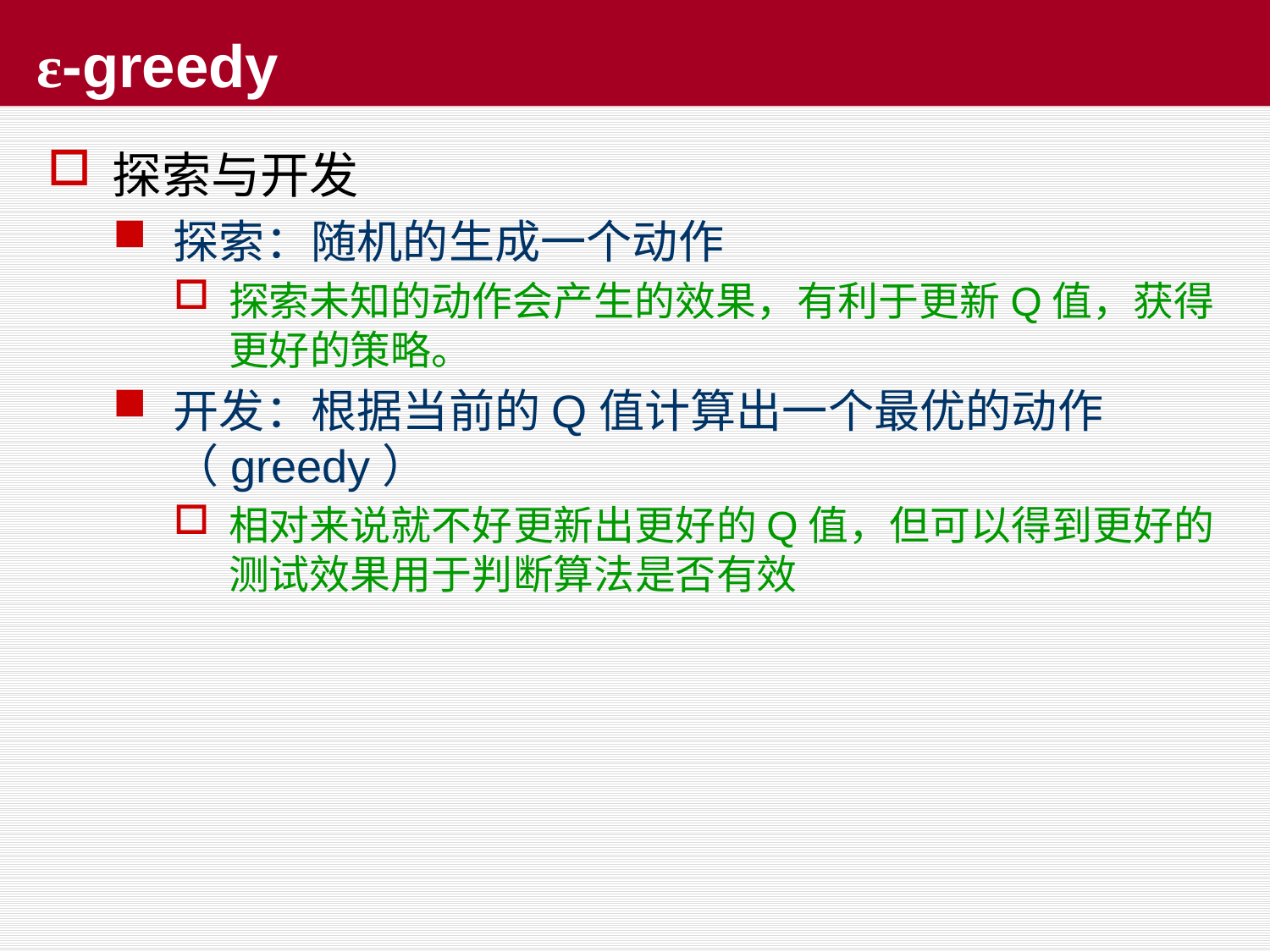

# ε-greedy
探索与开发
探索：随机的生成一个动作
探索未知的动作会产生的效果，有利于更新Q值，获得更好的策略。
开发：根据当前的Q值计算出一个最优的动作（greedy）
相对来说就不好更新出更好的Q值，但可以得到更好的测试效果用于判断算法是否有效